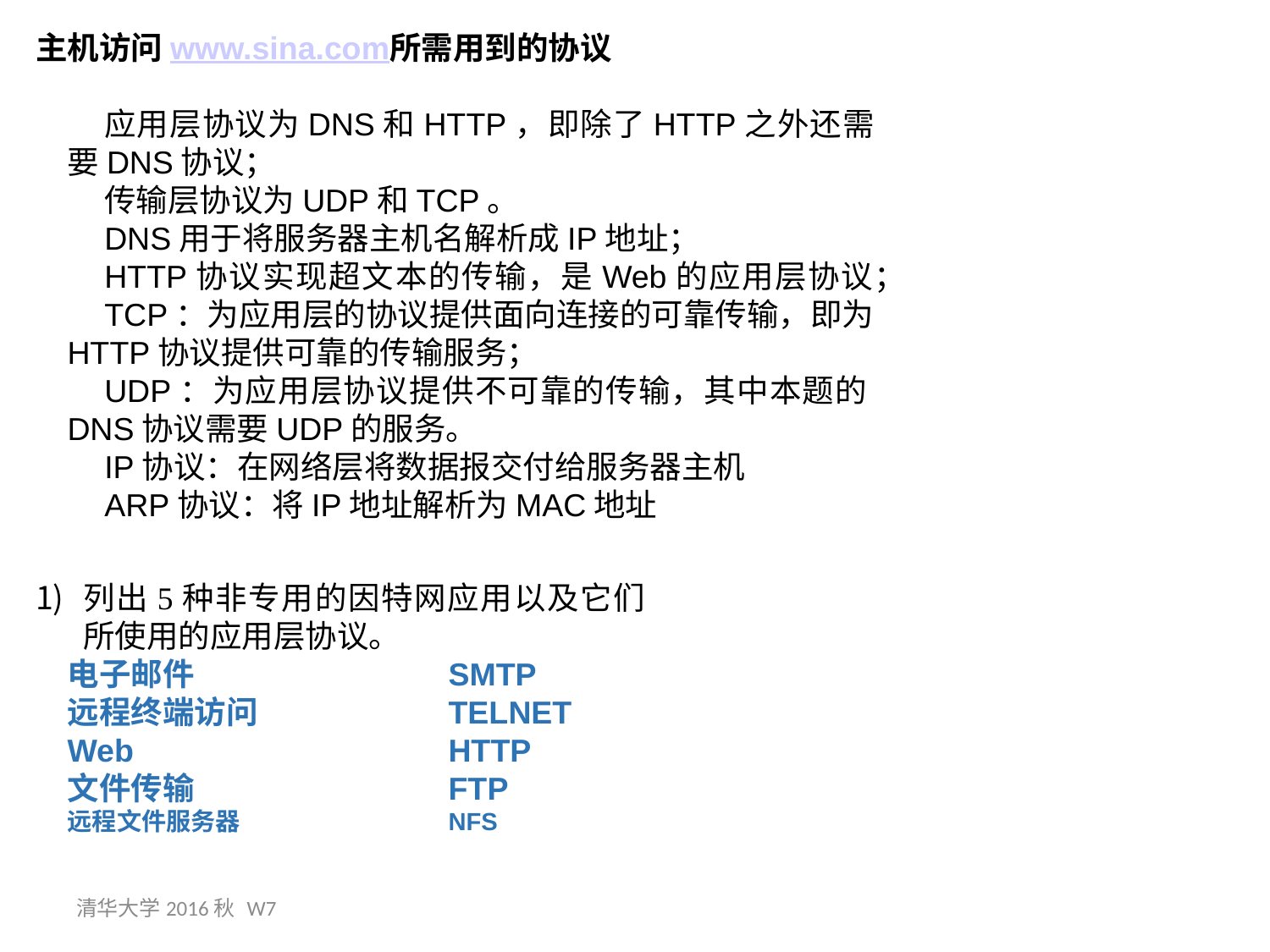

主机访问www.sina.com所需用到的协议

应用层协议为DNS和HTTP，即除了HTTP之外还需要DNS协议；
传输层协议为UDP和TCP。
DNS用于将服务器主机名解析成IP地址；
HTTP协议实现超文本的传输，是Web的应用层协议；
TCP：为应用层的协议提供面向连接的可靠传输，即为HTTP协议提供可靠的传输服务；
UDP：为应用层协议提供不可靠的传输，其中本题的DNS协议需要UDP的服务。
IP协议：在网络层将数据报交付给服务器主机
ARP协议：将IP地址解析为MAC地址
列出5种非专用的因特网应用以及它们所使用的应用层协议。
电子邮件		SMTP
远程终端访问		TELNET
Web			HTTP
文件传输		FTP
远程文件服务器		NFS
清华大学2016秋 W7
127